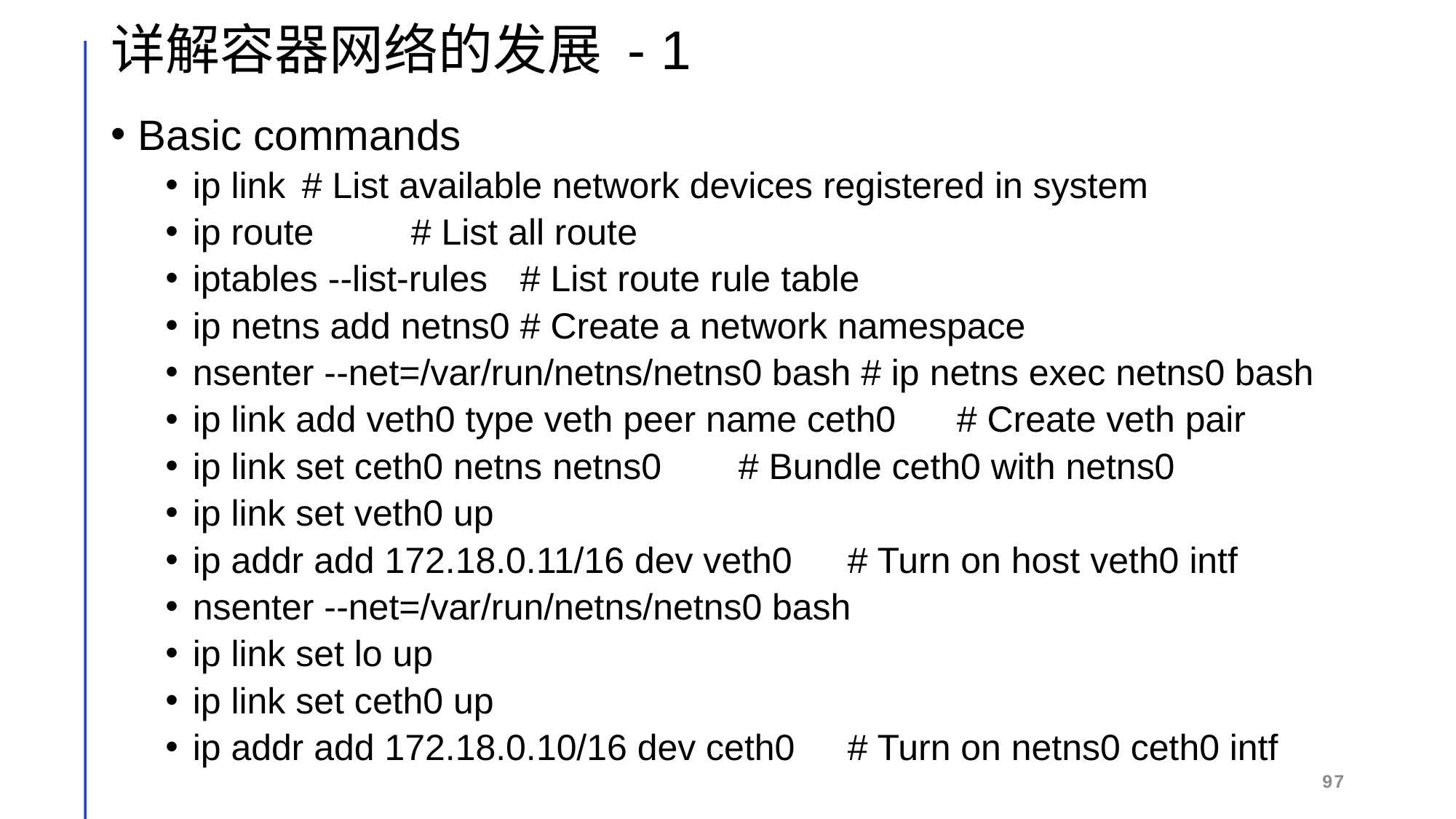

# 详解容器网络的发展 - 1
Basic commands
ip link	# List available network devices registered in system
ip route	# List all route
iptables --list-rules	# List route rule table
ip netns add netns0	# Create a network namespace
nsenter --net=/var/run/netns/netns0 bash # ip netns exec netns0 bash
ip link add veth0 type veth peer name ceth0	# Create veth pair
ip link set ceth0 netns netns0	# Bundle ceth0 with netns0
ip link set veth0 up
ip addr add 172.18.0.11/16 dev veth0	# Turn on host veth0 intf
nsenter --net=/var/run/netns/netns0 bash
ip link set lo up
ip link set ceth0 up
ip addr add 172.18.0.10/16 dev ceth0	# Turn on netns0 ceth0 intf
97